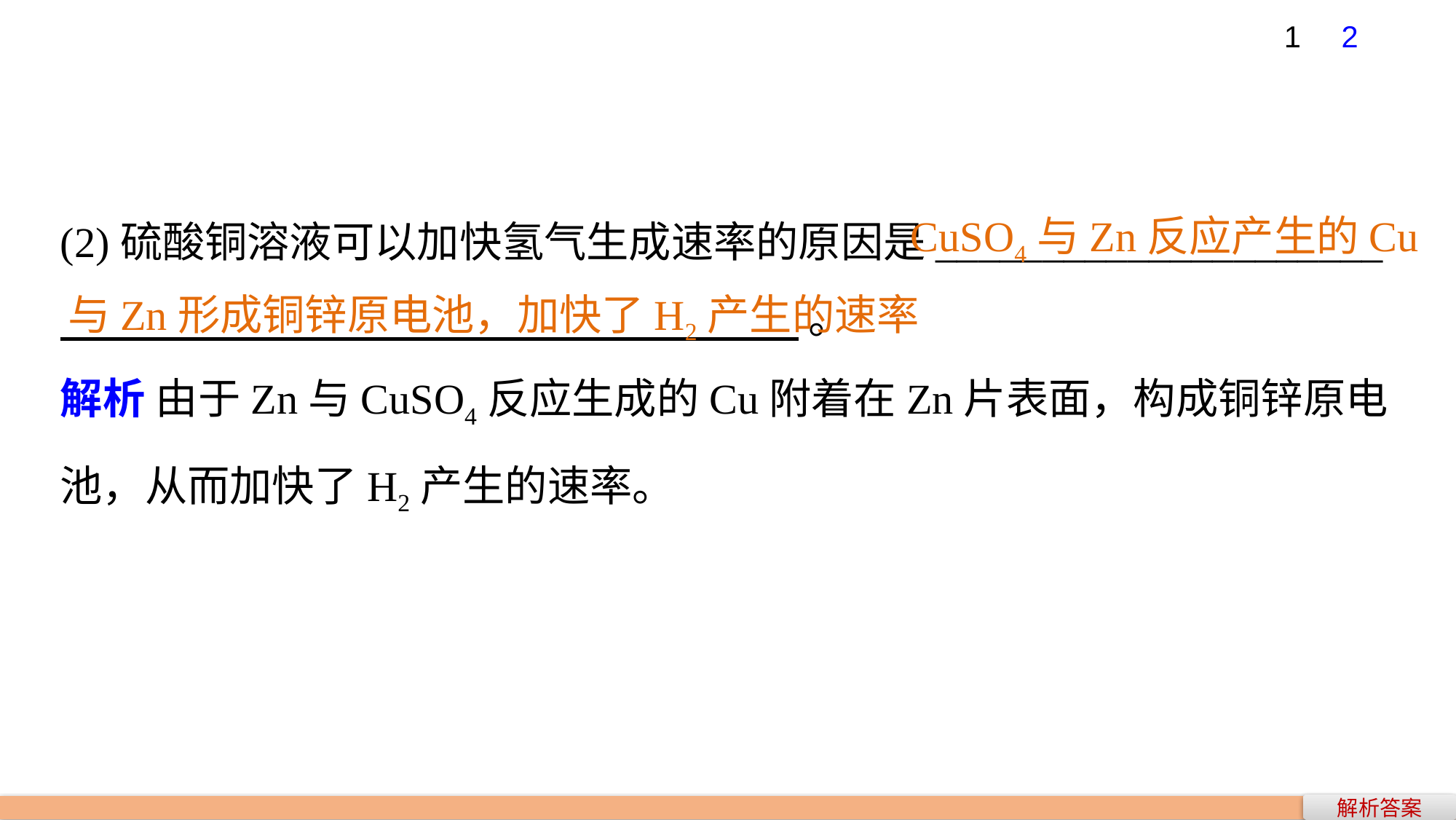

1
2
CuSO4与Zn反应产生的Cu
(2)硫酸铜溶液可以加快氢气生成速率的原因是_____________________
                                                                              。
解析 由于Zn与CuSO4反应生成的Cu附着在Zn片表面，构成铜锌原电池，从而加快了H2产生的速率。
与Zn形成铜锌原电池，加快了H2产生的速率
解析答案